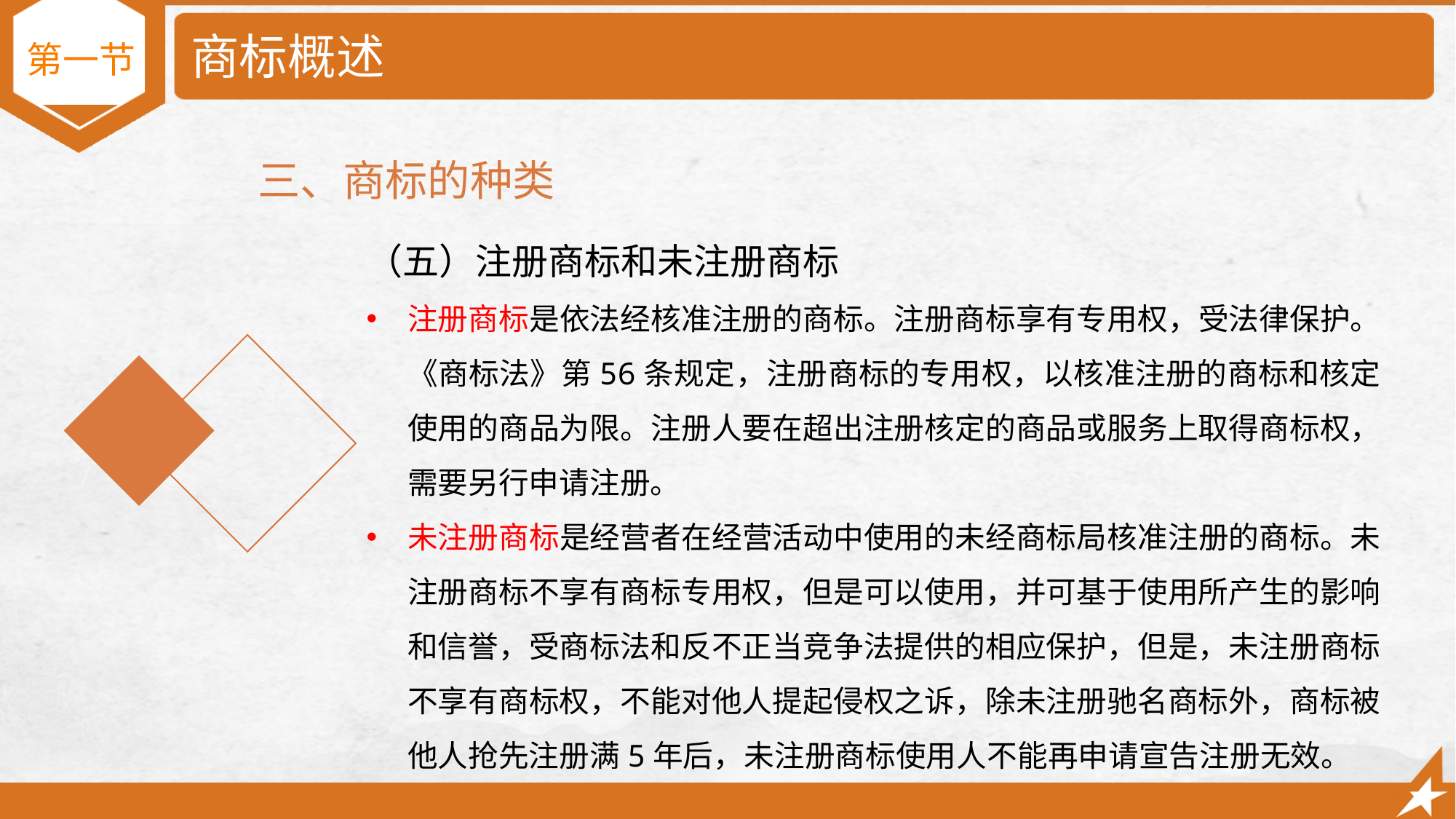

# 商标概述
第一节
三、商标的种类
（五）注册商标和未注册商标
注册商标是依法经核准注册的商标。注册商标享有专用权，受法律保护。《商标法》第56条规定，注册商标的专用权，以核准注册的商标和核定使用的商品为限。注册人要在超出注册核定的商品或服务上取得商标权，需要另行申请注册。
未注册商标是经营者在经营活动中使用的未经商标局核准注册的商标。未注册商标不享有商标专用权，但是可以使用，并可基于使用所产生的影响和信誉，受商标法和反不正当竞争法提供的相应保护，但是，未注册商标不享有商标权，不能对他人提起侵权之诉，除未注册驰名商标外，商标被他人抢先注册满5年后，未注册商标使用人不能再申请宣告注册无效。